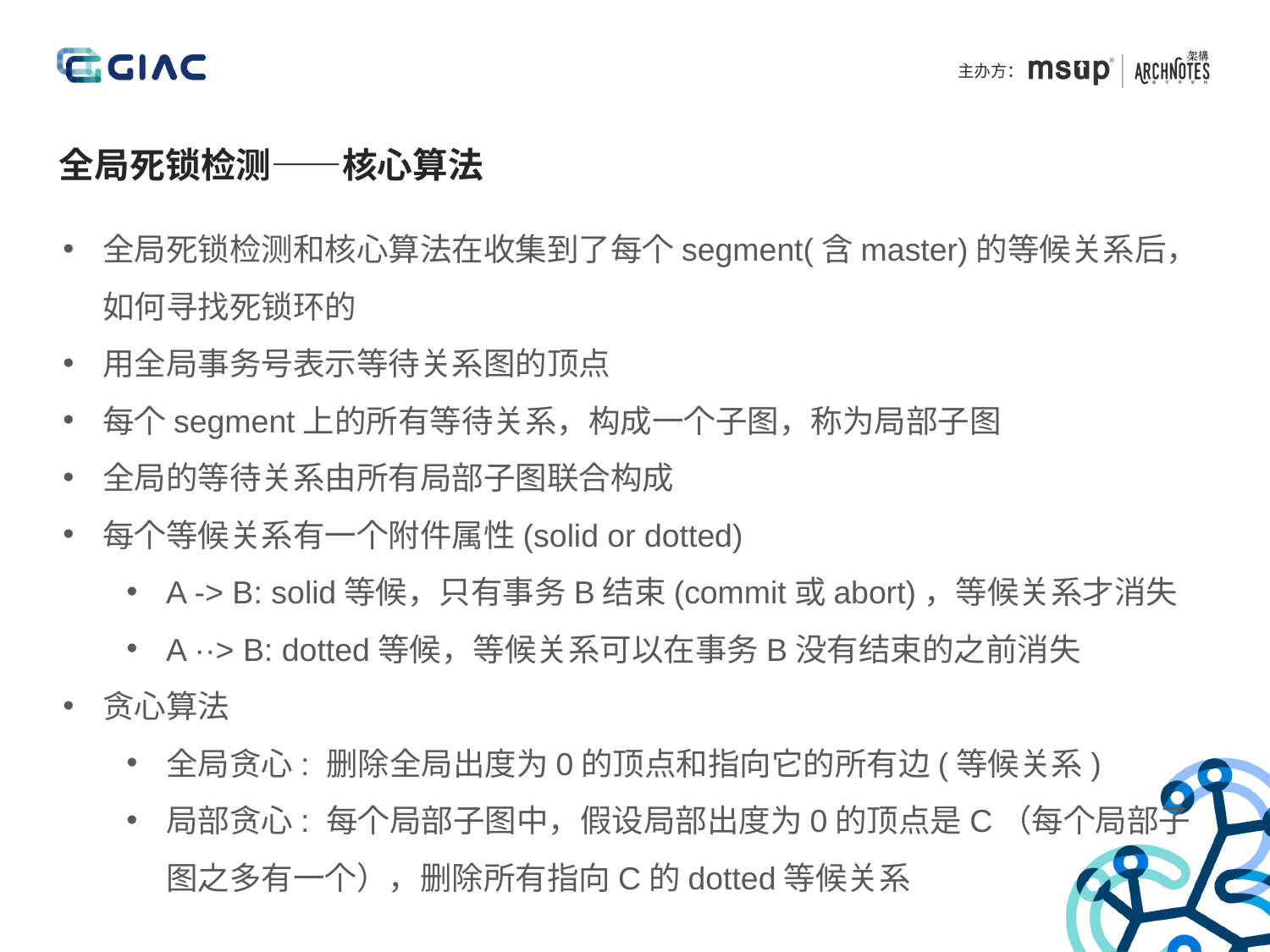

全局死锁检测——核心算法
全局死锁检测和核心算法在收集到了每个segment(含master)的等候关系后，如何寻找死锁环的
用全局事务号表示等待关系图的顶点
每个segment上的所有等待关系，构成一个子图，称为局部子图
全局的等待关系由所有局部子图联合构成
每个等候关系有一个附件属性(solid or dotted)
A -> B: solid等候，只有事务B结束(commit或abort)，等候关系才消失
A ··> B: dotted等候，等候关系可以在事务B没有结束的之前消失
贪心算法
全局贪心: 删除全局出度为0的顶点和指向它的所有边(等候关系)
局部贪心: 每个局部子图中，假设局部出度为0的顶点是C（每个局部子图之多有一个），删除所有指向C的dotted等候关系